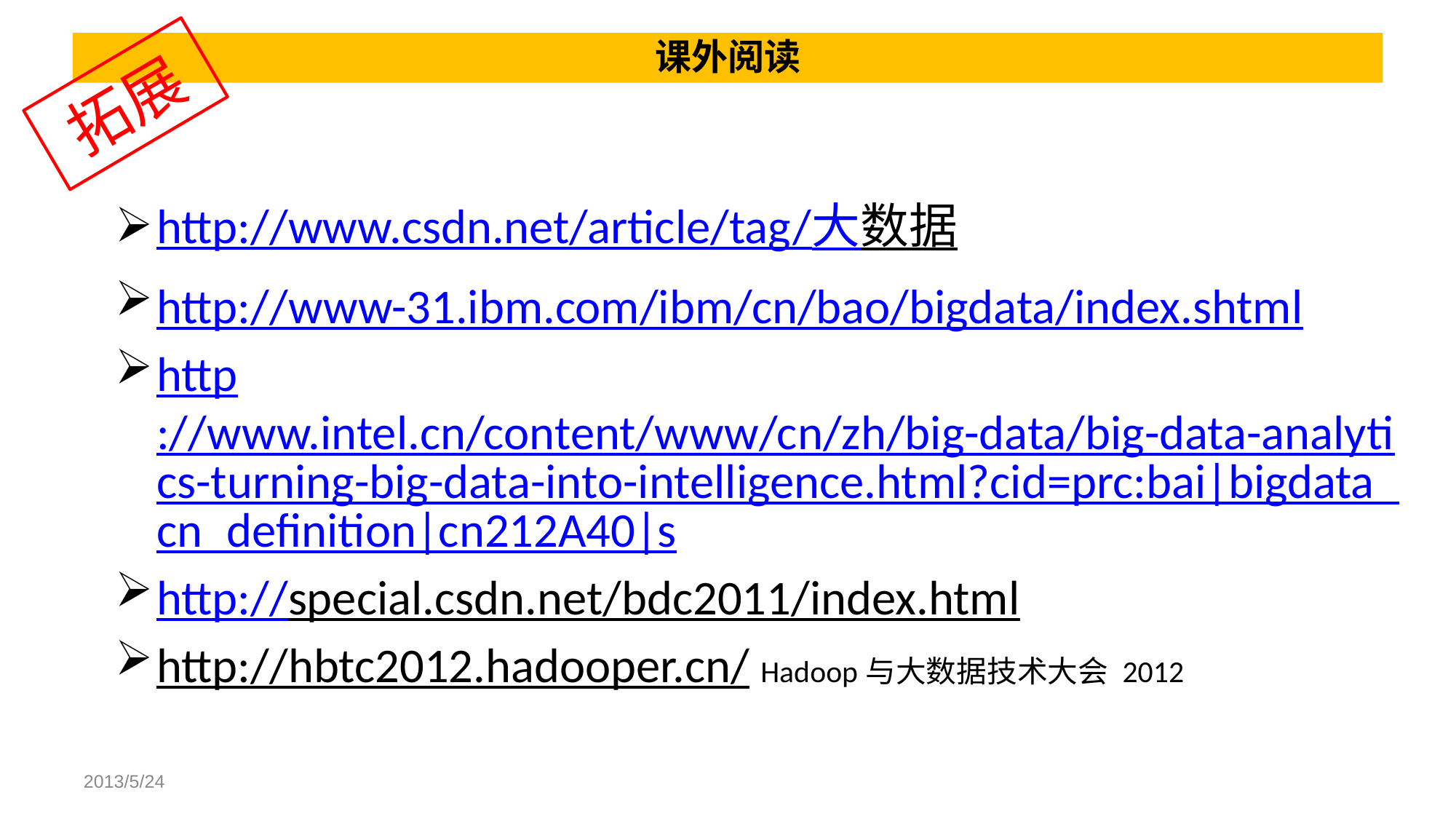

课外阅读
拓展
http://www.csdn.net/article/tag/大数据
http://www-31.ibm.com/ibm/cn/bao/bigdata/index.shtml
http://www.intel.cn/content/www/cn/zh/big-data/big-data-analytics-turning-big-data-into-intelligence.html?cid=prc:bai|bigdata_cn_definition|cn212A40|s
http://special.csdn.net/bdc2011/index.html
http://hbtc2012.hadooper.cn/ Hadoop与大数据技术大会 2012
2013/5/24